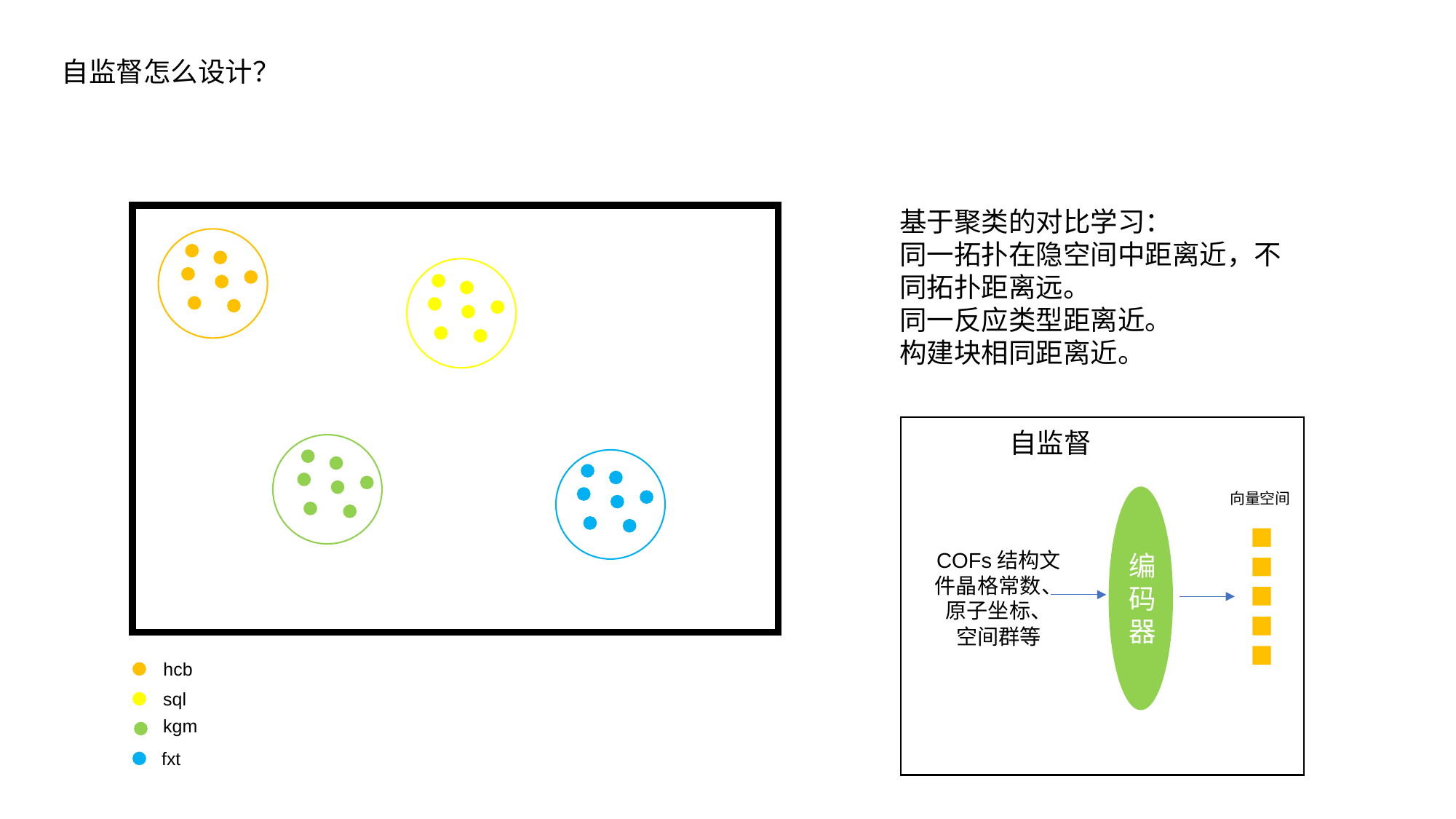

自监督怎么设计？
基于聚类的对比学习：
同一拓扑在隐空间中距离近，不同拓扑距离远。
同一反应类型距离近。
构建块相同距离近。

自监督

向量空间
编码器

COFs结构文件晶格常数、
原子坐标、
空间群等

hcb

sql

kgm

fxt